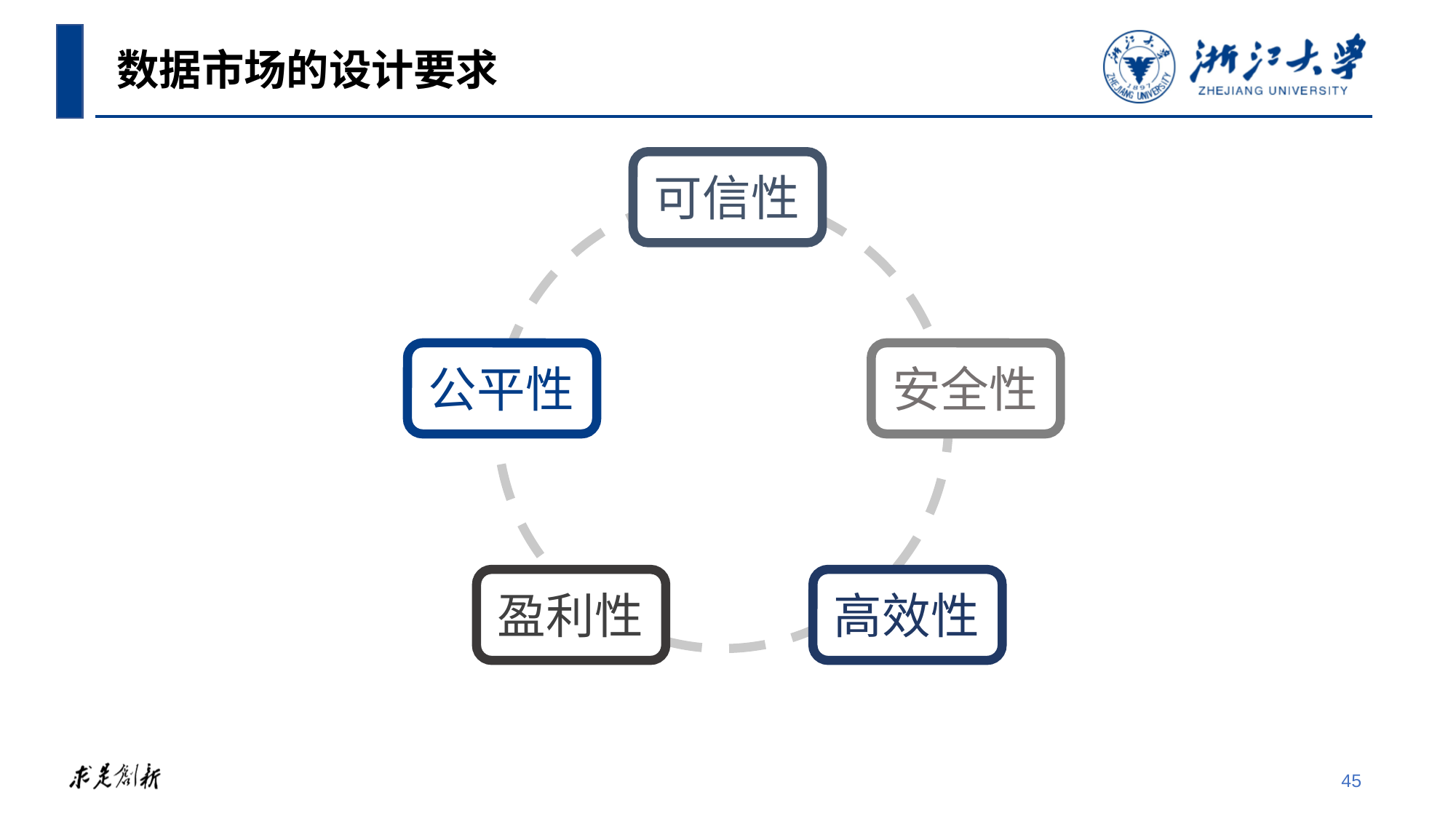

数据市场的设计要求

可信性

公平性
安全性

盈利性
高效性
45